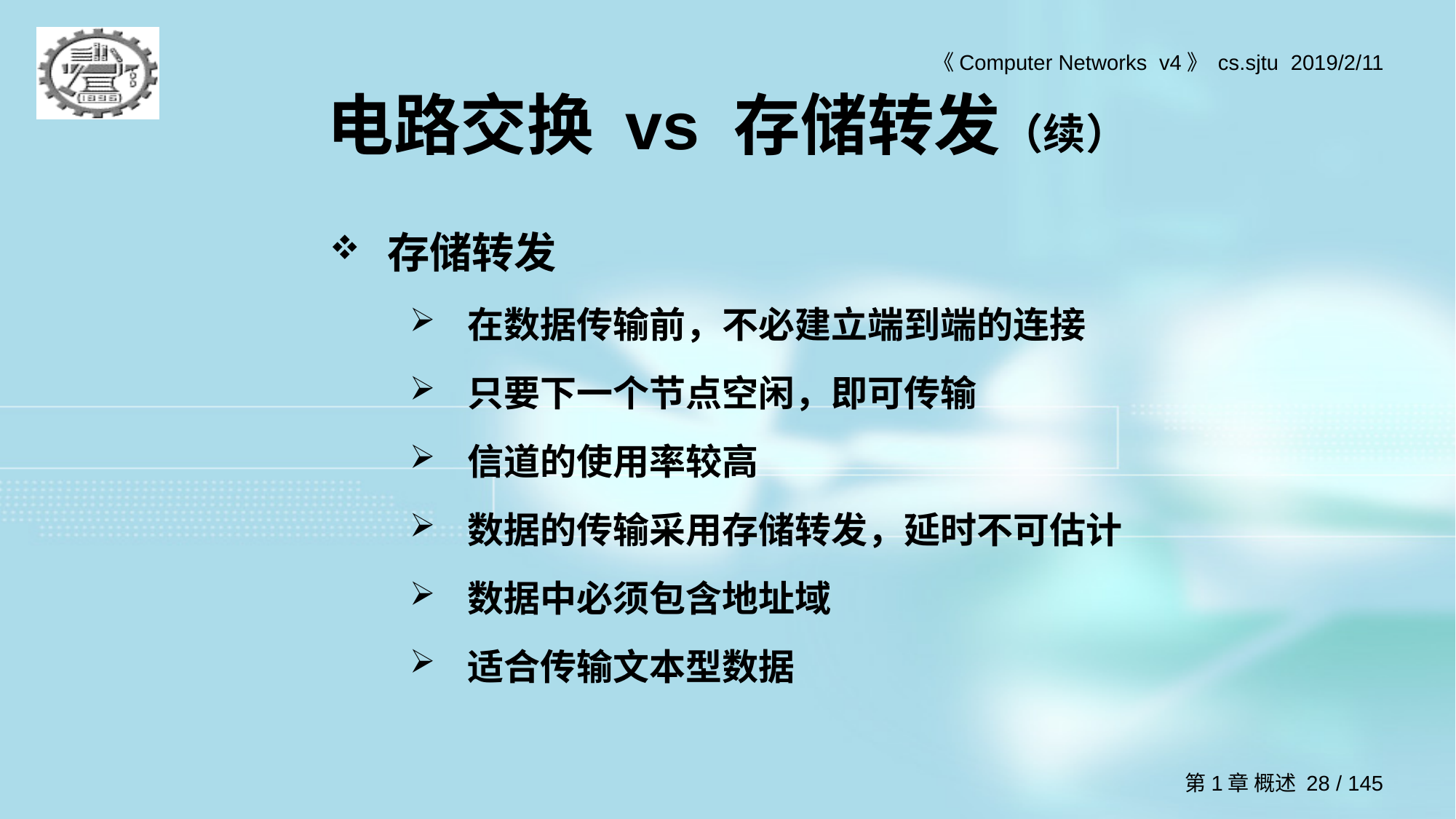

# 电路交换 vs 存储转发（续）
存储转发
在数据传输前，不必建立端到端的连接
只要下一个节点空闲，即可传输
信道的使用率较高
数据的传输采用存储转发，延时不可估计
数据中必须包含地址域
适合传输文本型数据